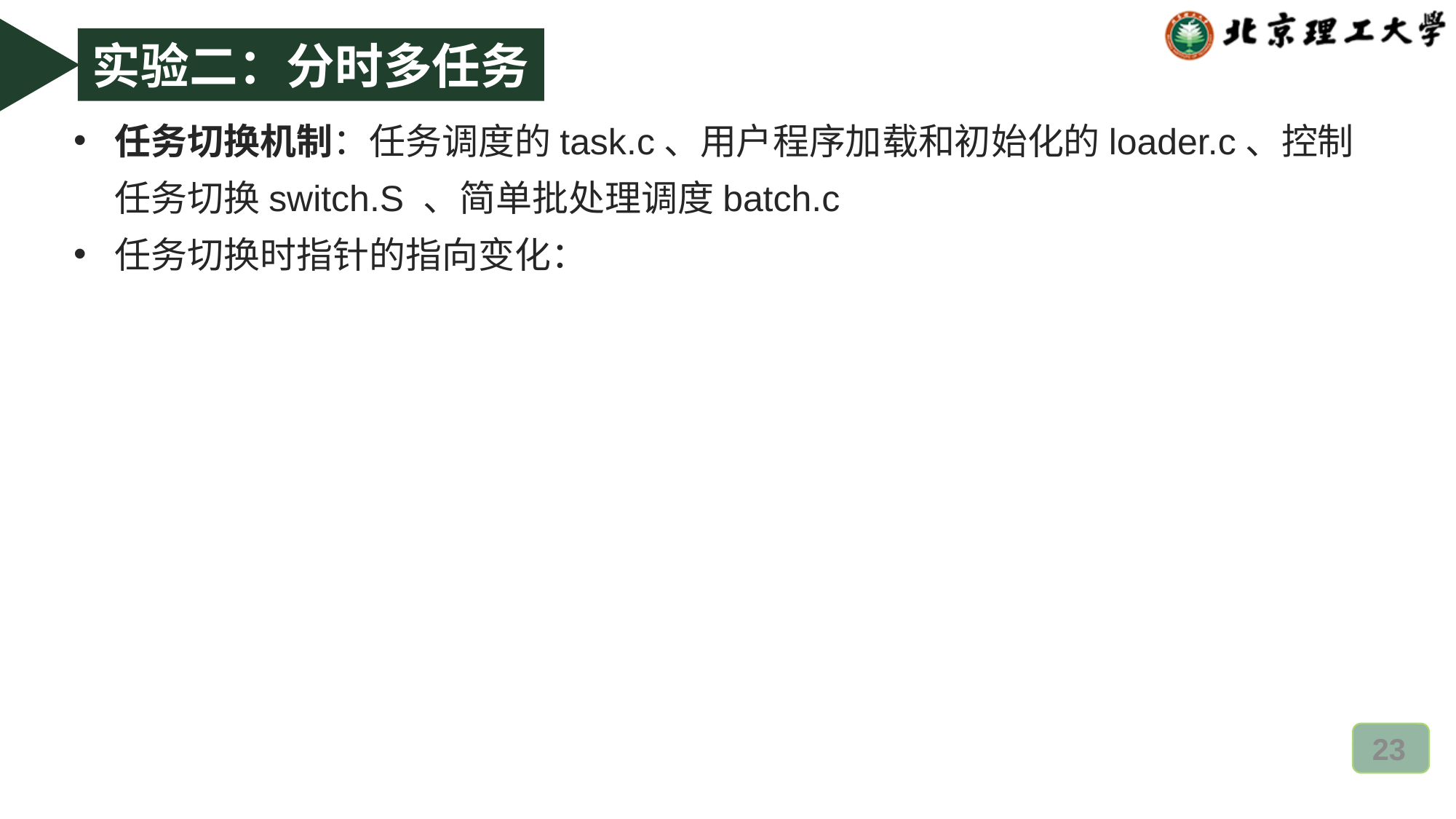

实验二：分时多任务
任务切换机制：任务调度的task.c、用户程序加载和初始化的loader.c、控制任务切换switch.S 、简单批处理调度batch.c
任务切换时指针的指向变化：

23